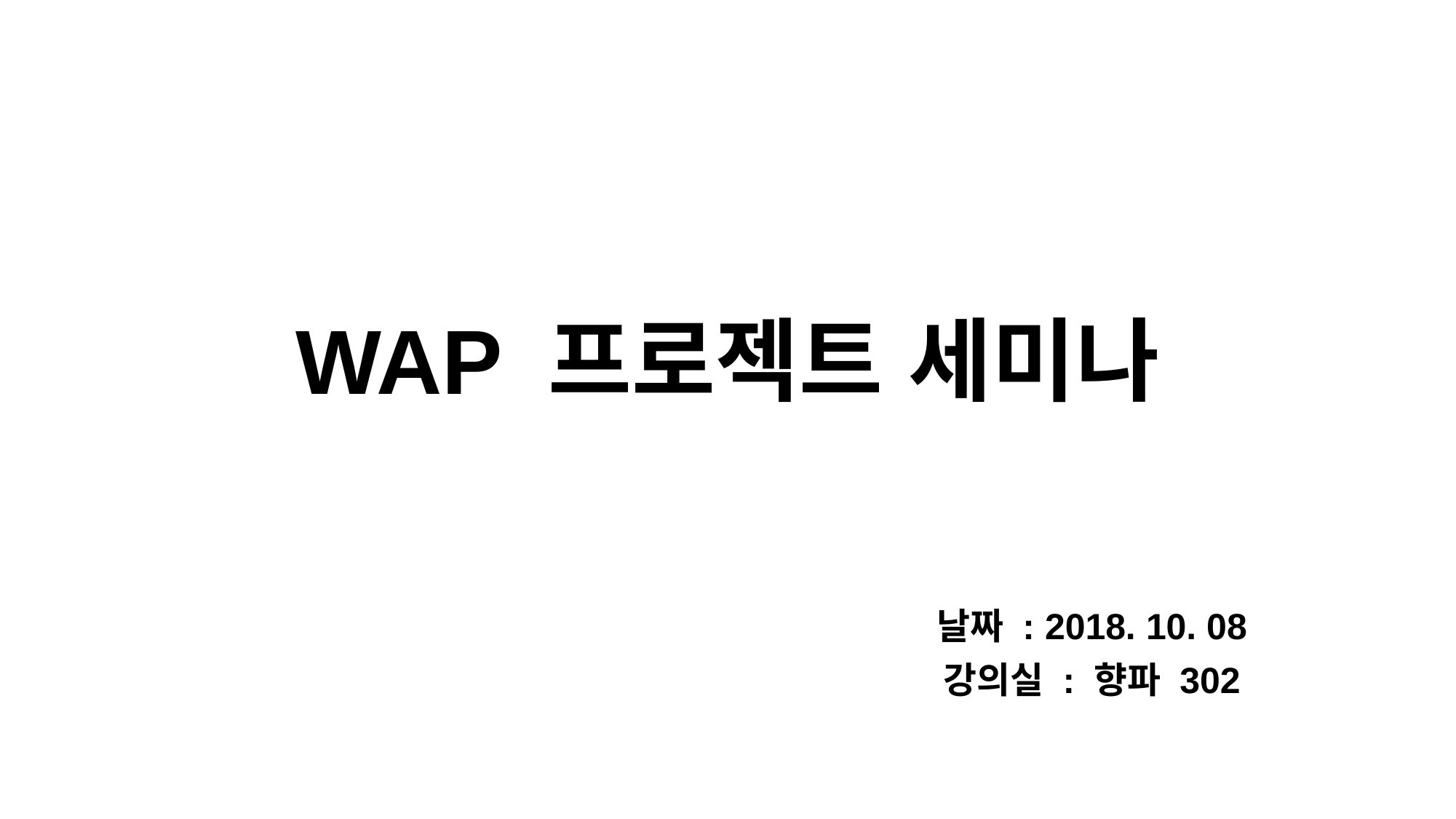

# WAP 프로젝트 세미나
날짜 : 2018. 10. 08
강의실 : 향파 302